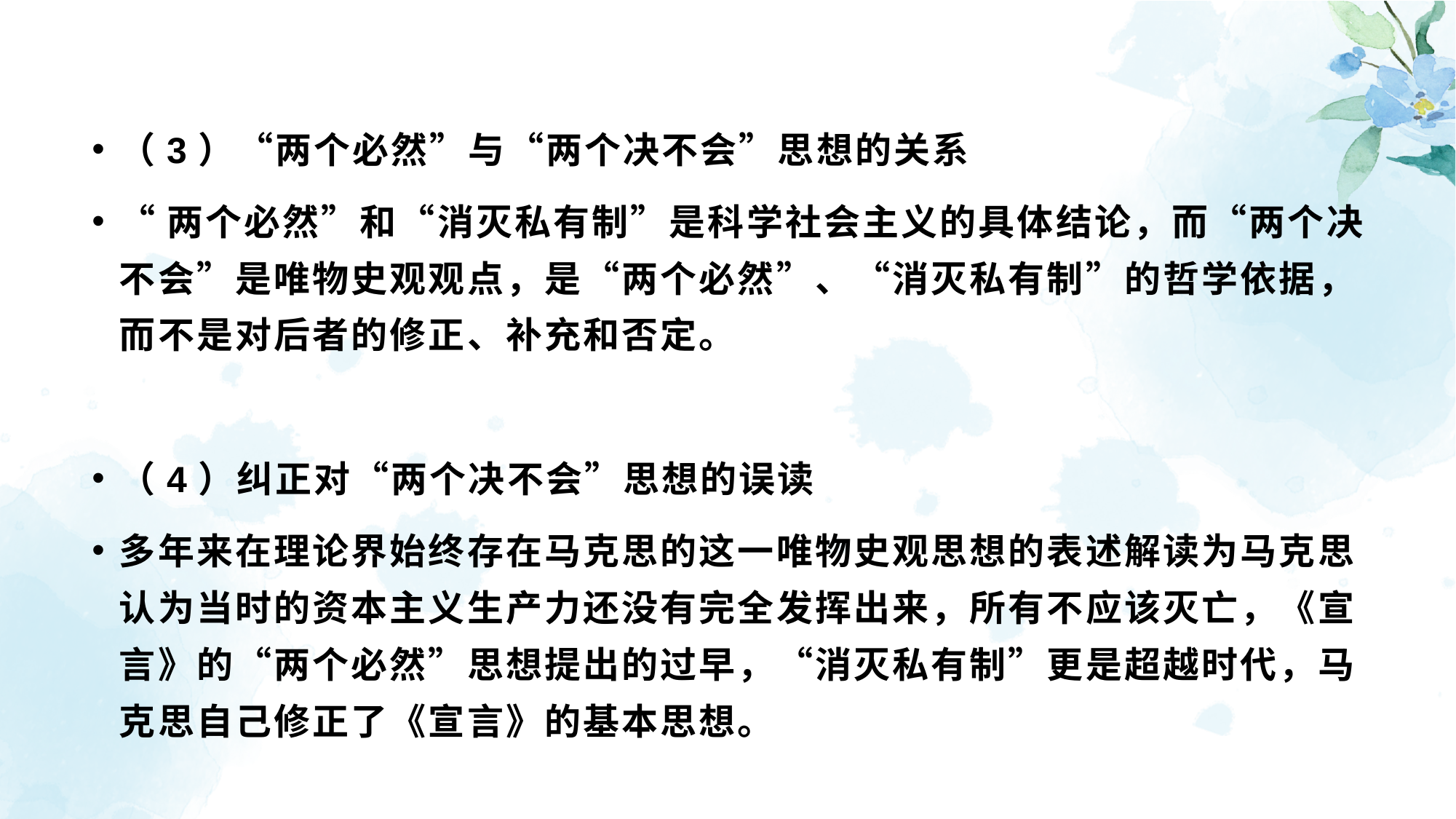

（3）“两个必然”与“两个决不会”思想的关系
“两个必然”和“消灭私有制”是科学社会主义的具体结论，而“两个决不会”是唯物史观观点，是“两个必然”、“消灭私有制”的哲学依据，而不是对后者的修正、补充和否定。

（4）纠正对“两个决不会”思想的误读
多年来在理论界始终存在马克思的这一唯物史观思想的表述解读为马克思认为当时的资本主义生产力还没有完全发挥出来，所有不应该灭亡，《宣言》的“两个必然”思想提出的过早，“消灭私有制”更是超越时代，马克思自己修正了《宣言》的基本思想。